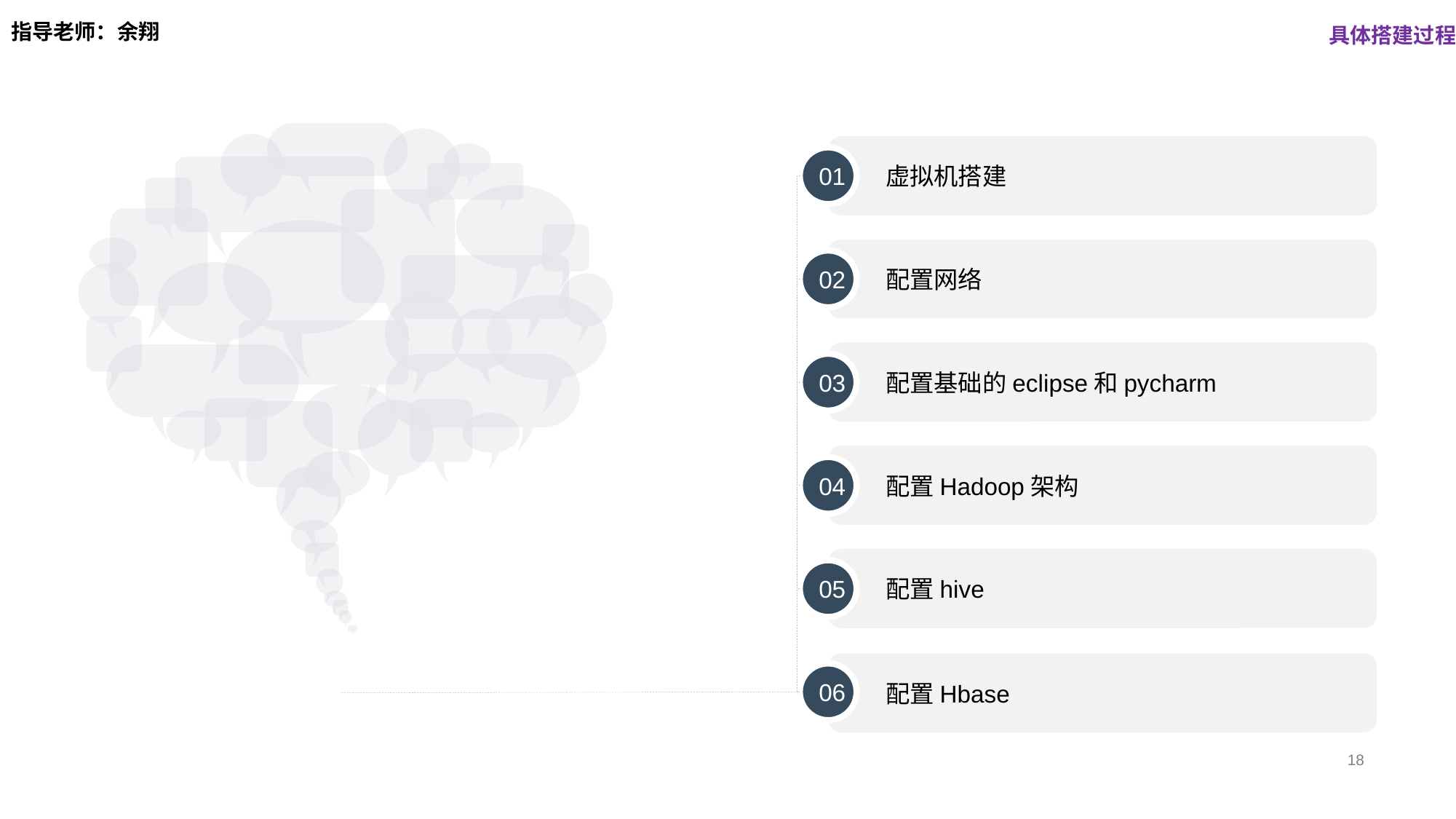

具体搭建过程
指导老师：余翔

虚拟机搭建
01
配置网络
02
配置基础的eclipse和pycharm
03
配置Hadoop架构
04
配置hive
05
配置Hbase
06
18